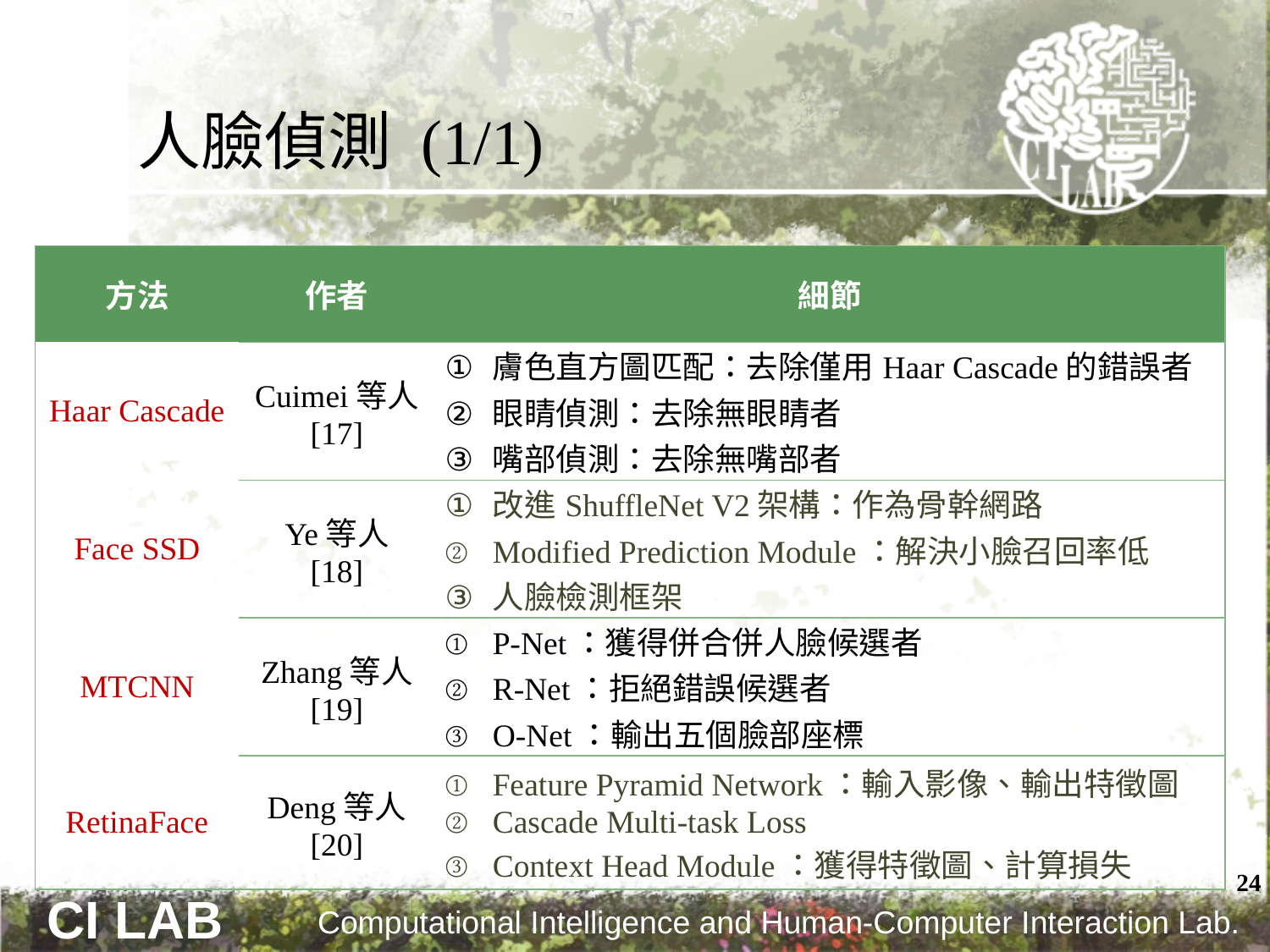

# 人臉偵測 (1/1)
| 方法 | 作者 | 細節 |
| --- | --- | --- |
| Haar Cascade | Cuimei等人 [17] | 膚色直方圖匹配：去除僅用Haar Cascade的錯誤者 眼睛偵測：去除無眼睛者 嘴部偵測：去除無嘴部者 |
| Face SSD | Ye等人 [18] | 改進ShuffleNet V2架構：作為骨幹網路 Modified Prediction Module：解決小臉召回率低 人臉檢測框架 |
| MTCNN | Zhang等人 [19] | P-Net：獲得併合併人臉候選者 R-Net：拒絕錯誤候選者 O-Net：輸出五個臉部座標 |
| RetinaFace | Deng等人 [20] | Feature Pyramid Network：輸入影像、輸出特徵圖 Cascade Multi-task Loss Context Head Module：獲得特徵圖、計算損失 |
24